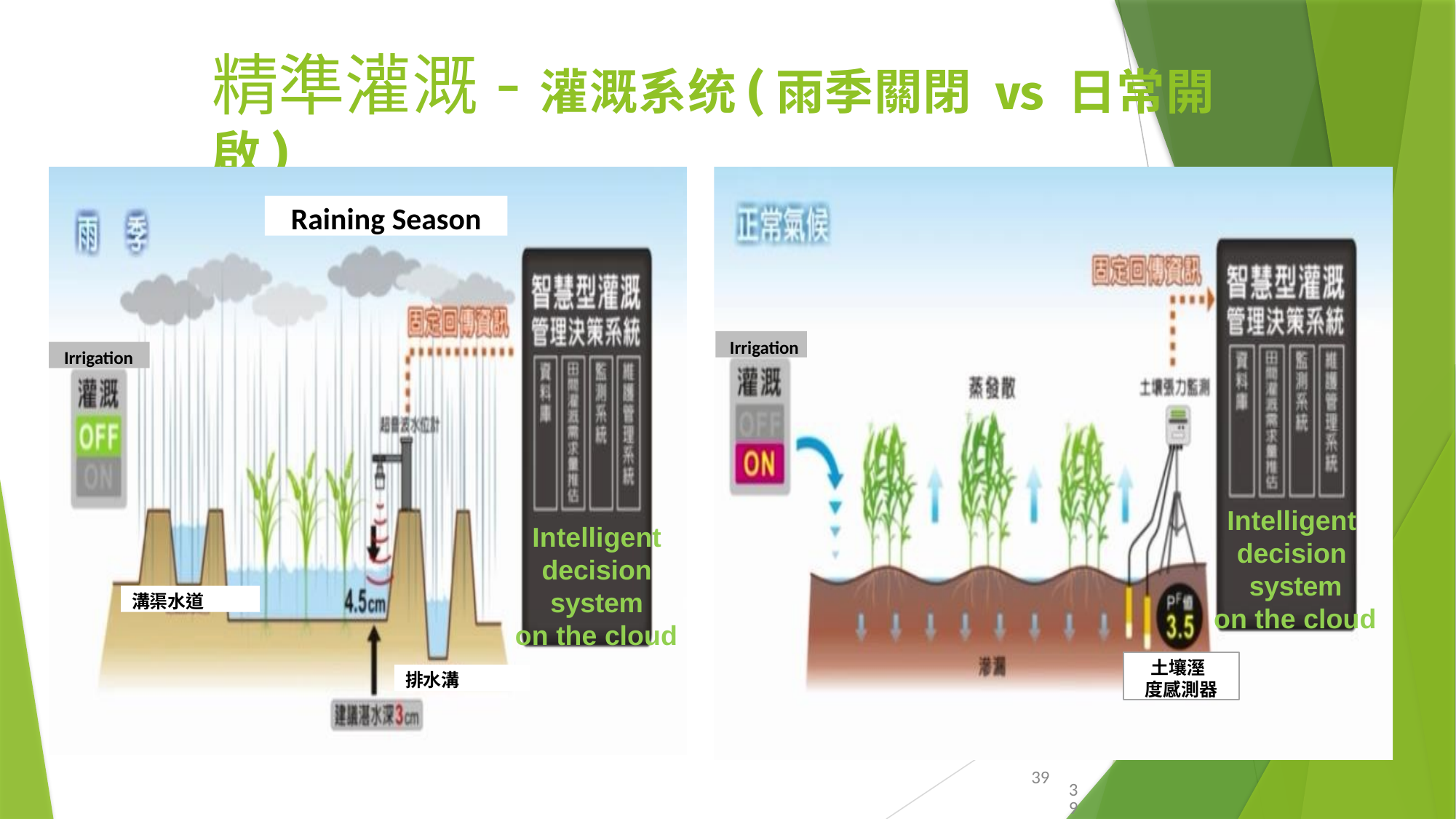

# 精準灌溉-灌溉系统(雨季關閉 vs 日常開啟)

Raining Season
• Paddy field
Irrigation
Irrigation

Intelligent  decision  system
on the cloud
Intelligent  decision  system
on the cloud
溝渠水道
土壤溼度感測器
排水溝
39
39